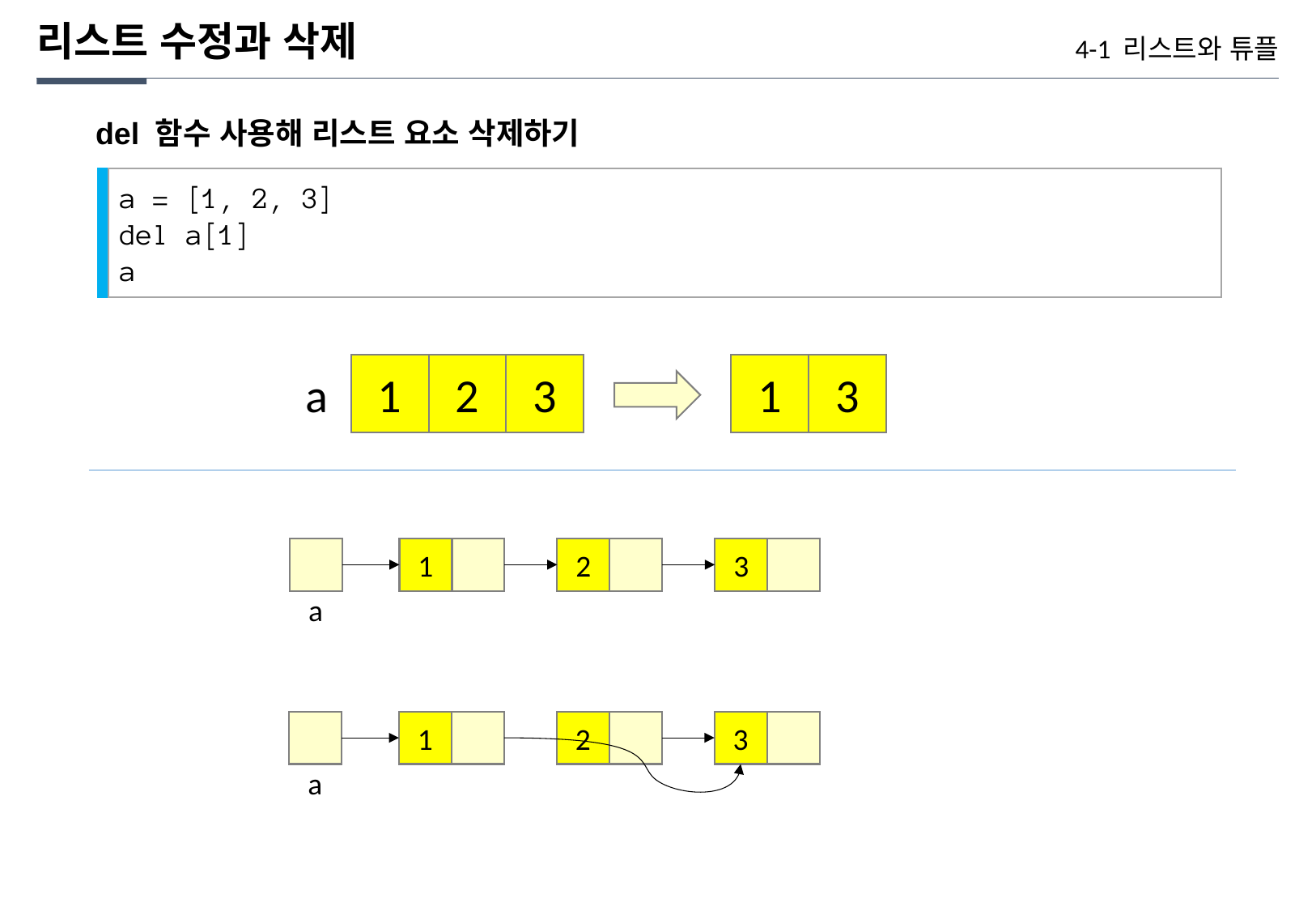

리스트 수정과 삭제
4-1 리스트와 튜플
del 함수 사용해 리스트 요소 삭제하기

a = [1, 2, 3]
del a[1]
a
1
2
3
1
3
a

1

2

3

a

1

2

3

a